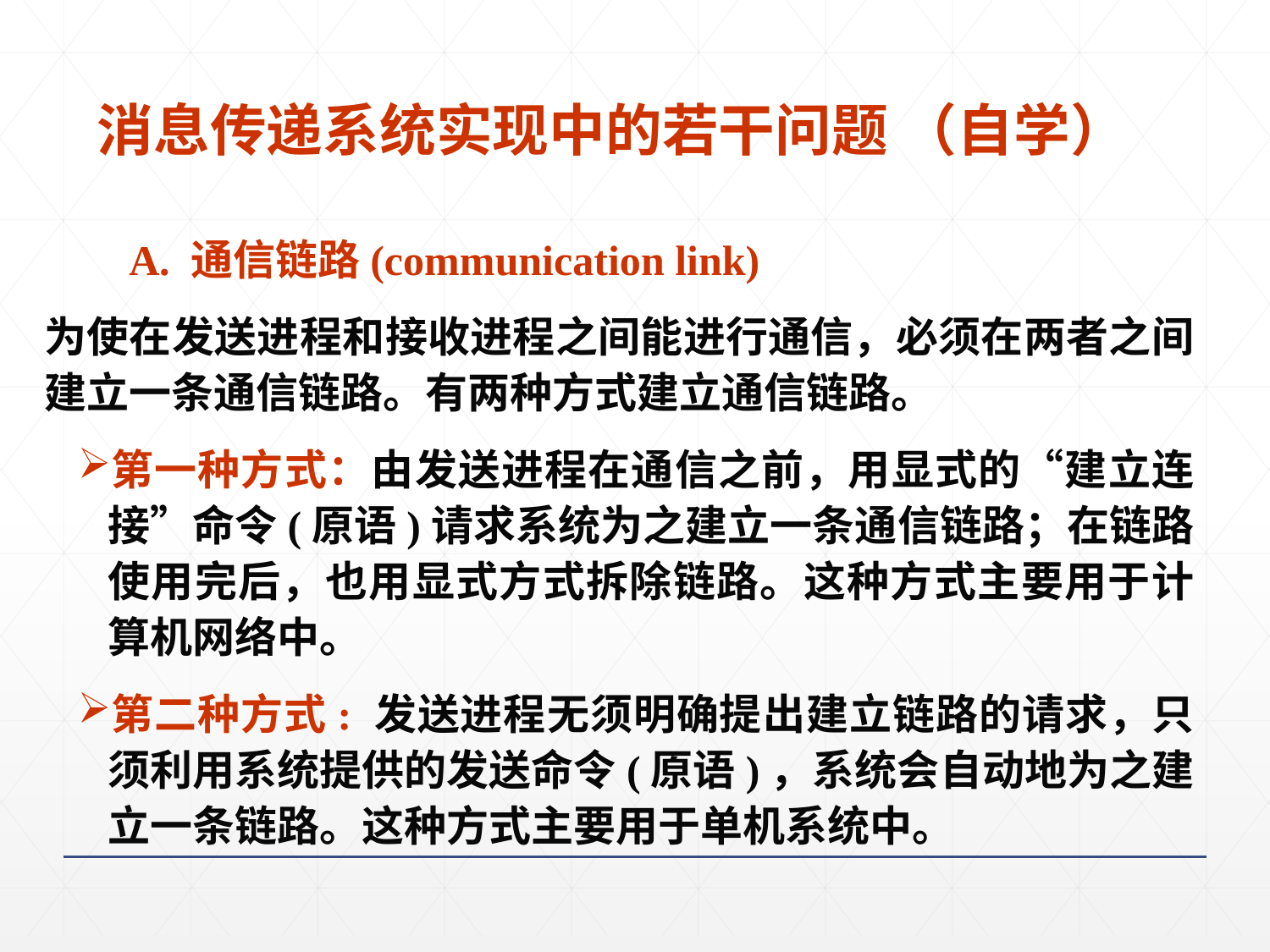

消息传递系统实现中的若干问题 （自学）
        A. 通信链路(communication link)
为使在发送进程和接收进程之间能进行通信，必须在两者之间建立一条通信链路。有两种方式建立通信链路。
第一种方式：由发送进程在通信之前，用显式的“建立连接”命令(原语)请求系统为之建立一条通信链路；在链路使用完后，也用显式方式拆除链路。这种方式主要用于计算机网络中。
第二种方式: 发送进程无须明确提出建立链路的请求，只须利用系统提供的发送命令(原语)，系统会自动地为之建立一条链路。这种方式主要用于单机系统中。